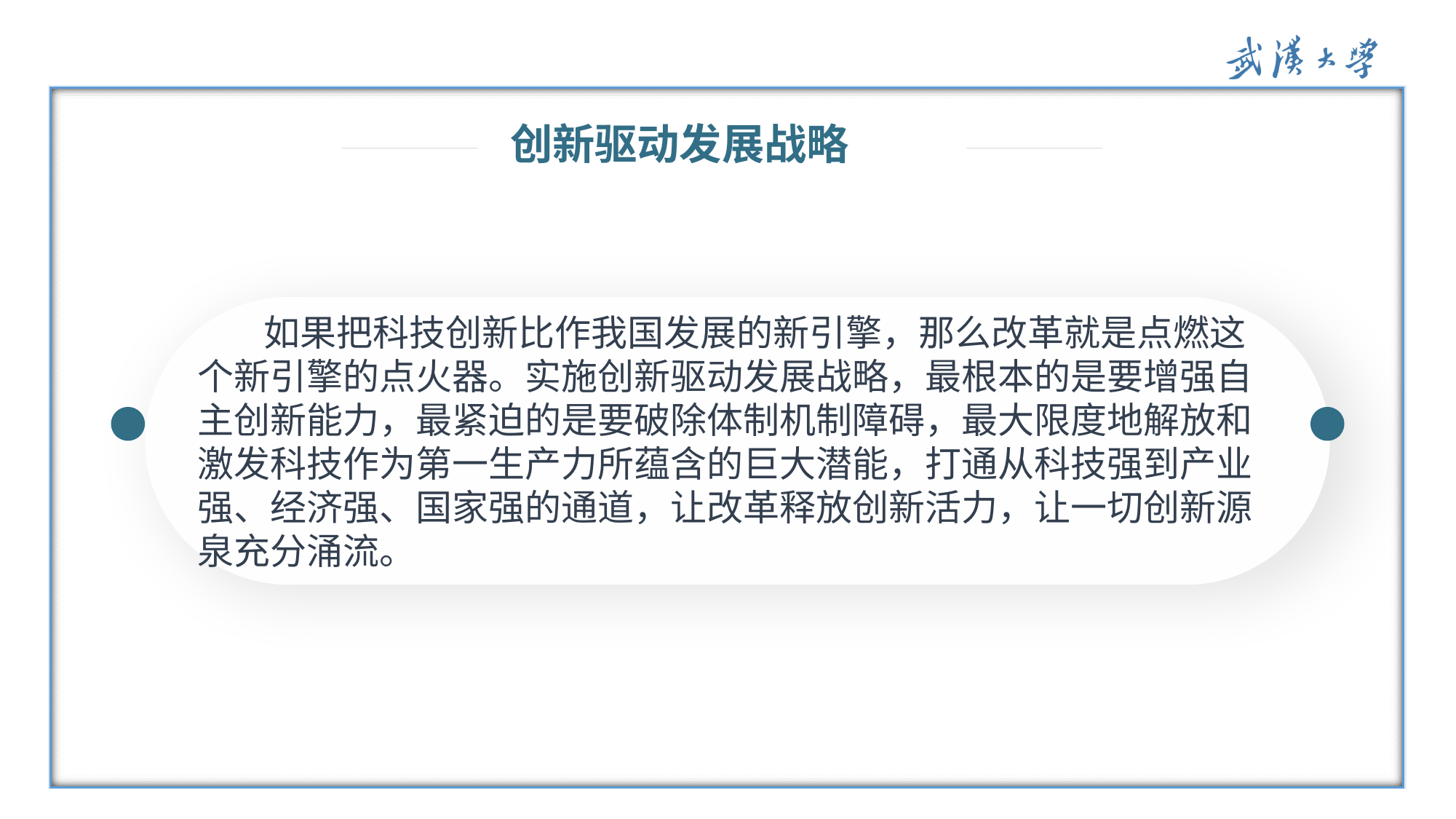

创新驱动发展战略
       如果把科技创新比作我国发展的新引擎，那么改革就是点燃这个新引擎的点火器。实施创新驱动发展战略，最根本的是要增强自主创新能力，最紧迫的是要破除体制机制障碍，最大限度地解放和激发科技作为第一生产力所蕴含的巨大潜能，打通从科技强到产业强、经济强、国家强的通道，让改革释放创新活力，让一切创新源泉充分涌流。